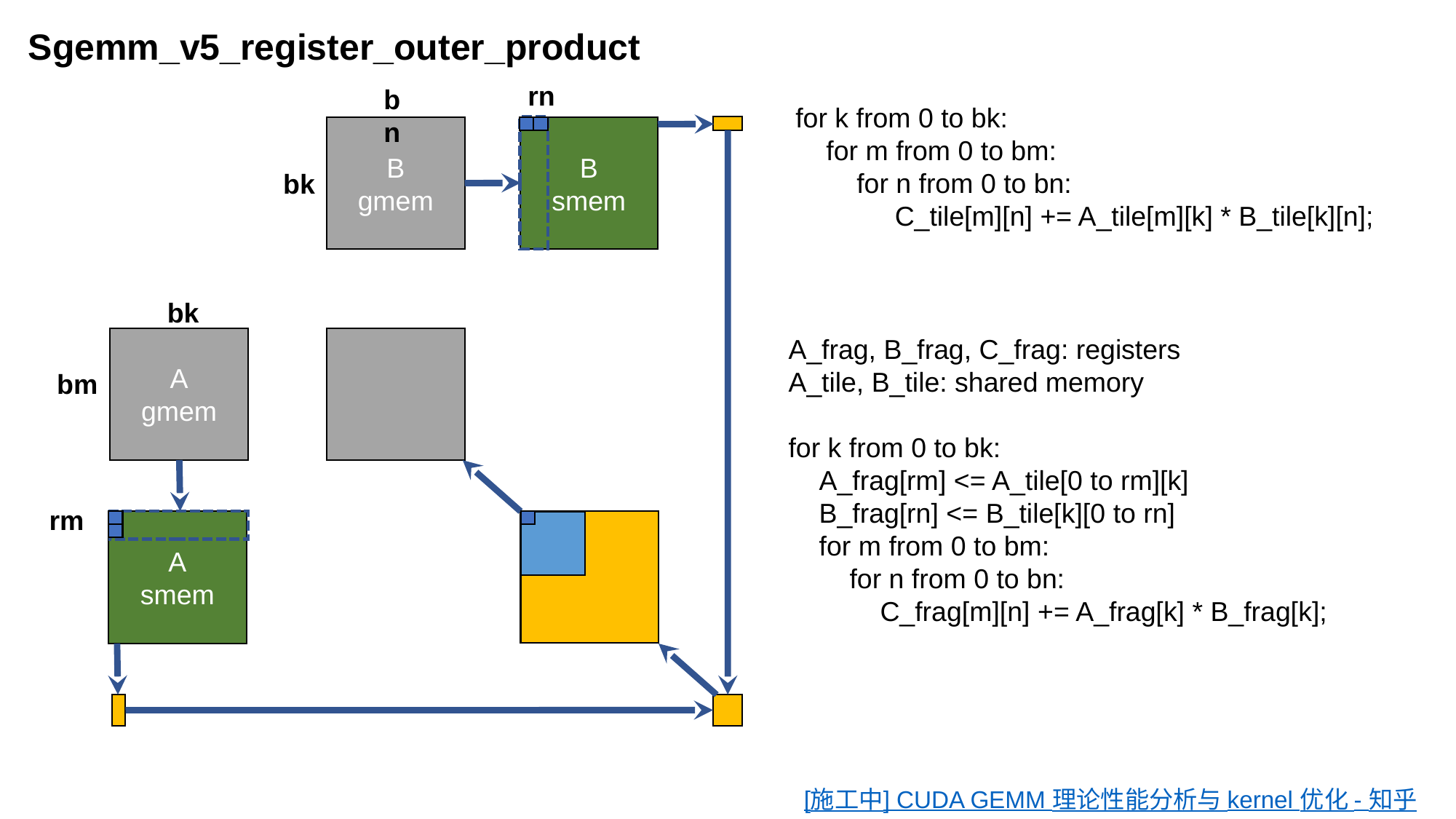

Sgemm_v5_register_outer_product
rn
bn
for k from 0 to bk:
    for m from 0 to bm:
        for n from 0 to bn:
             C_tile[m][n] += A_tile[m][k] * B_tile[k][n];

B
gmem
B
smem

bk

bk
A_frag, B_frag, C_frag: registers
A_tile, B_tile: shared memory

for k from 0 to bk:
    A_frag[rm] <= A_tile[0 to rm][k]
    B_frag[rn] <= B_tile[k][0 to rn]
    for m from 0 to bm:
        for n from 0 to bn:
            C_frag[m][n] += A_frag[k] * B_frag[k];
A
gmem

bm
rm

A
smem

[施工中] CUDA GEMM 理论性能分析与 kernel 优化 - 知乎